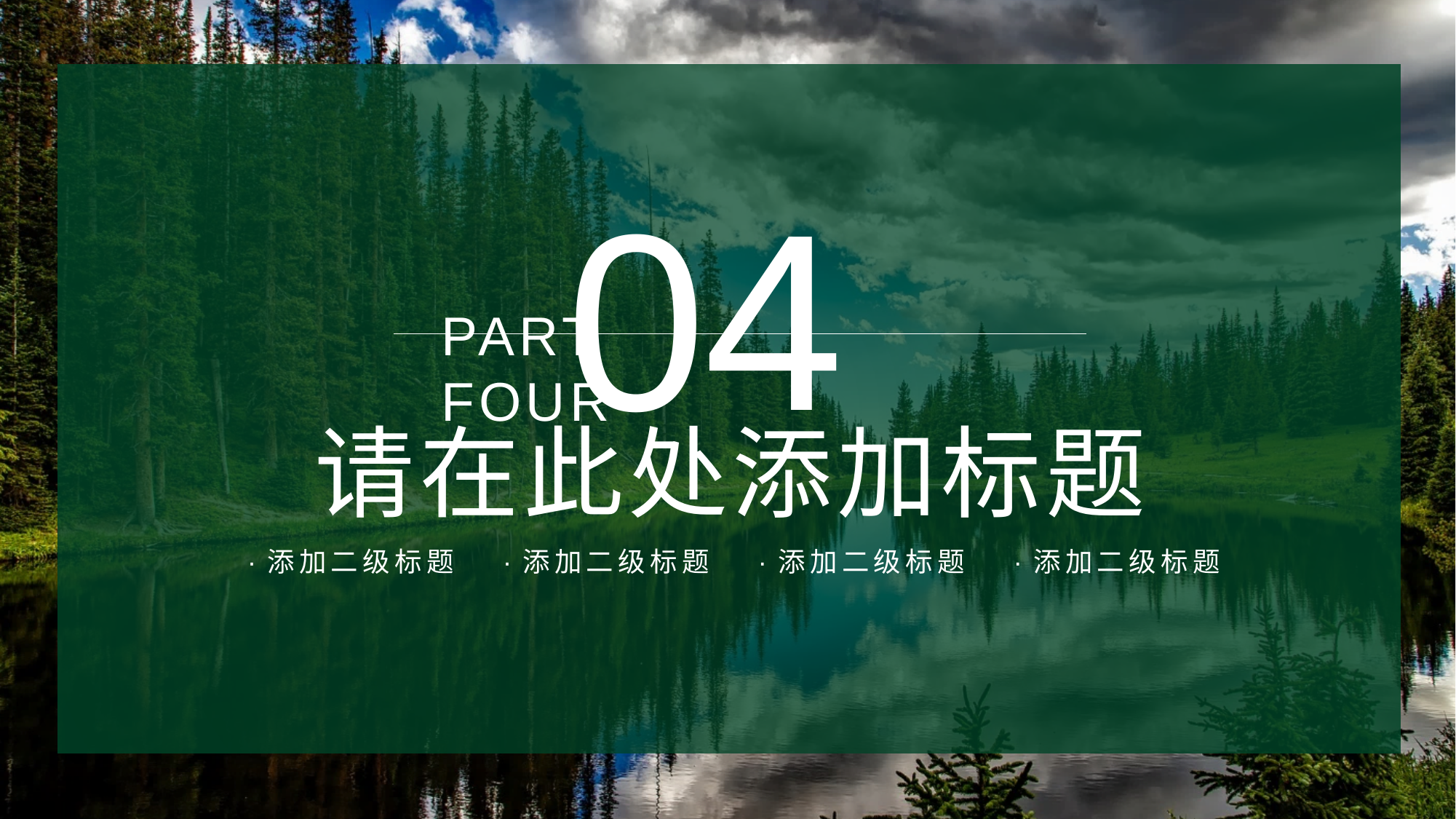

04
PART                 FOUR
请在此处添加标题
·添加二级标题
·添加二级标题
·添加二级标题
·添加二级标题